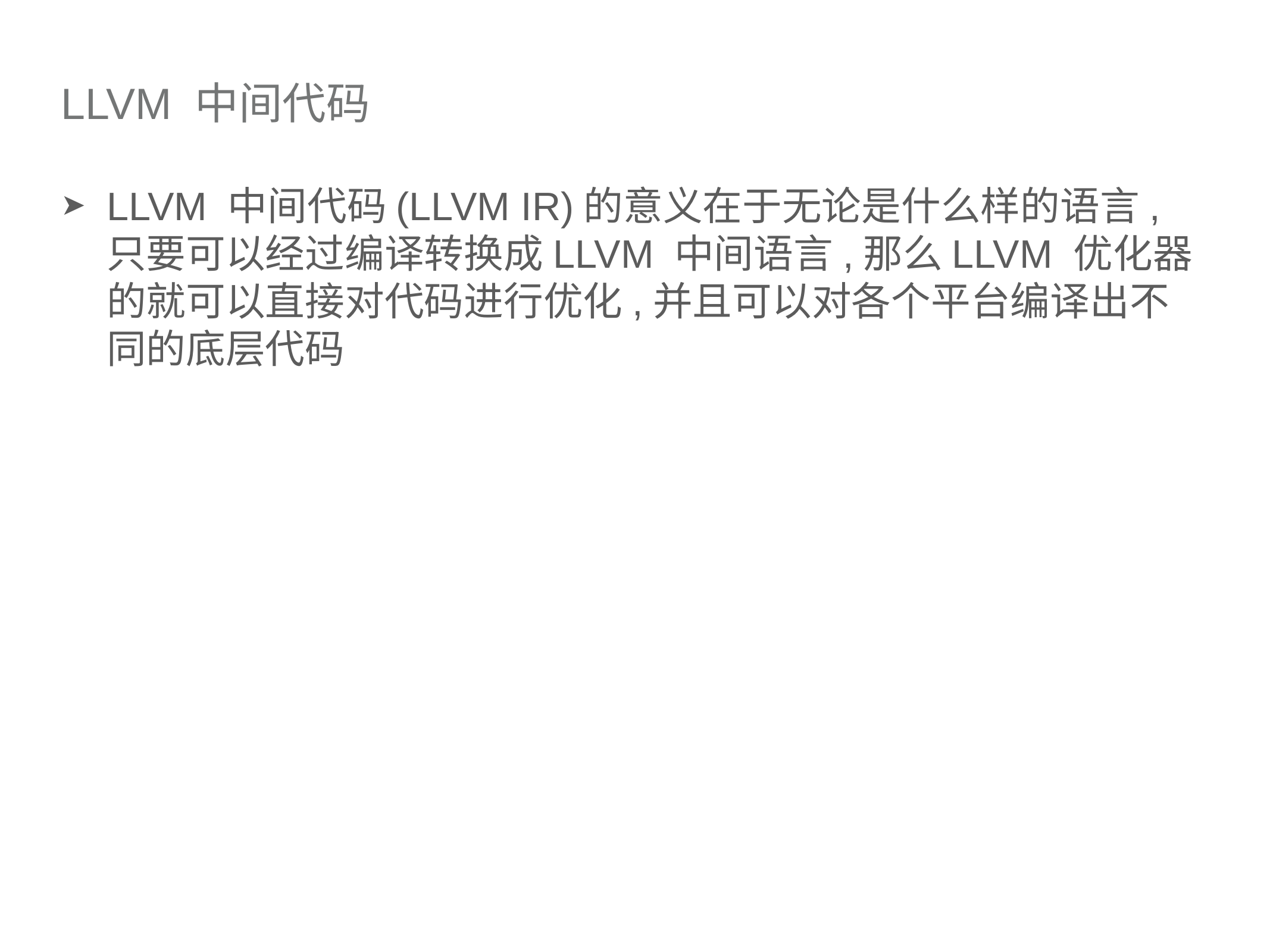

# LLVM 中间代码

LLVM 中间代码(LLVM IR)的意义在于无论是什么样的语言,只要可以经过编译转换成LLVM 中间语言,那么LLVM 优化器的就可以直接对代码进行优化,并且可以对各个平台编译出不同的底层代码